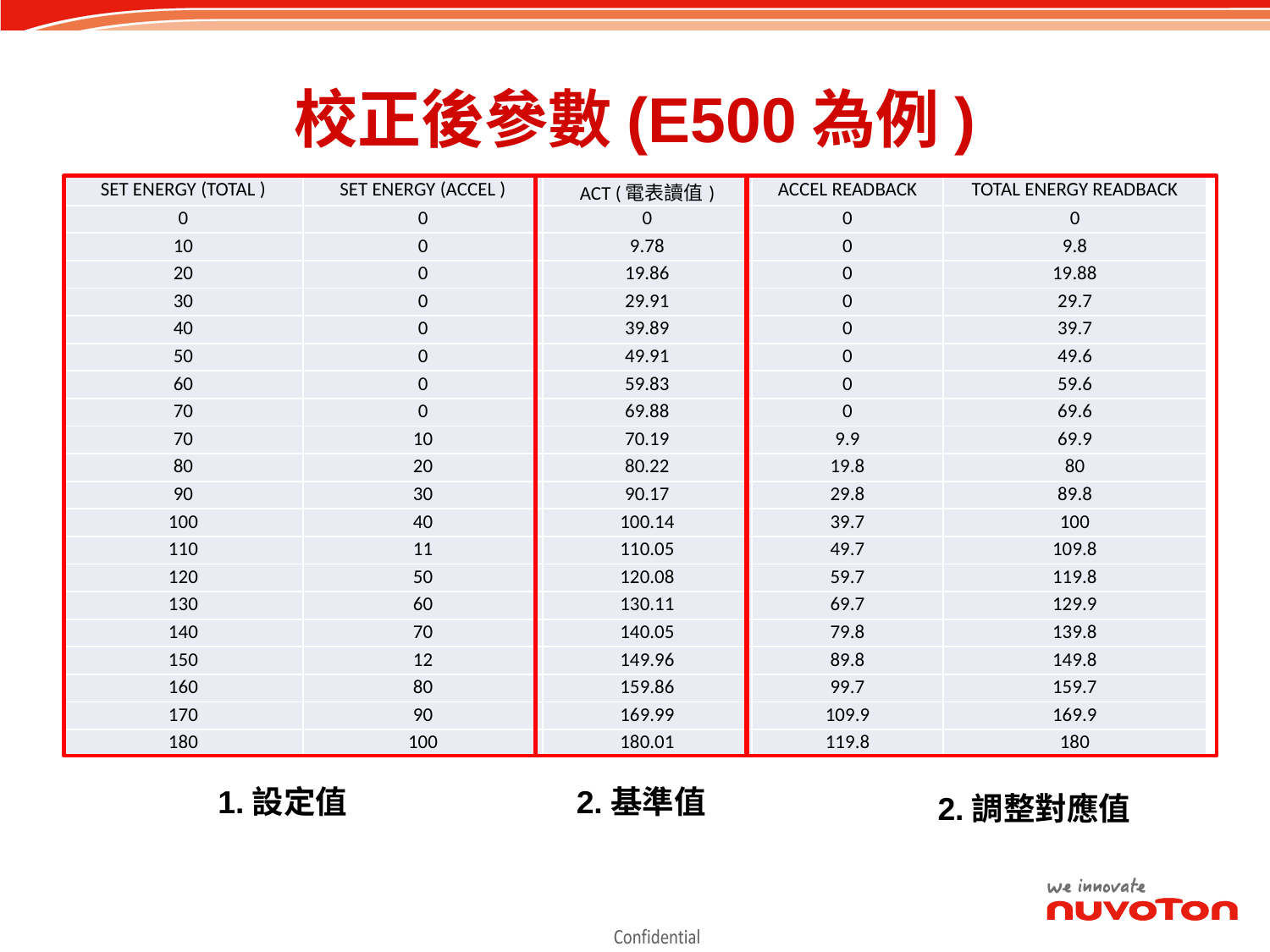

# 校正後參數(E500為例)

| SET ENERGY (TOTAL ) | SET ENERGY (ACCEL ) | ACT (電表讀值) | ACCEL READBACK | TOTAL ENERGY READBACK |
| --- | --- | --- | --- | --- |
| 0 | 0 | 0 | 0 | 0 |
| 10 | 0 | 9.78 | 0 | 9.8 |
| 20 | 0 | 19.86 | 0 | 19.88 |
| 30 | 0 | 29.91 | 0 | 29.7 |
| 40 | 0 | 39.89 | 0 | 39.7 |
| 50 | 0 | 49.91 | 0 | 49.6 |
| 60 | 0 | 59.83 | 0 | 59.6 |
| 70 | 0 | 69.88 | 0 | 69.6 |
| 70 | 10 | 70.19 | 9.9 | 69.9 |
| 80 | 20 | 80.22 | 19.8 | 80 |
| 90 | 30 | 90.17 | 29.8 | 89.8 |
| 100 | 40 | 100.14 | 39.7 | 100 |
| 110 | 11 | 110.05 | 49.7 | 109.8 |
| 120 | 50 | 120.08 | 59.7 | 119.8 |
| 130 | 60 | 130.11 | 69.7 | 129.9 |
| 140 | 70 | 140.05 | 79.8 | 139.8 |
| 150 | 12 | 149.96 | 89.8 | 149.8 |
| 160 | 80 | 159.86 | 99.7 | 159.7 |
| 170 | 90 | 169.99 | 109.9 | 169.9 |
| 180 | 100 | 180.01 | 119.8 | 180 |
1.設定值
2.基準值
2.調整對應值